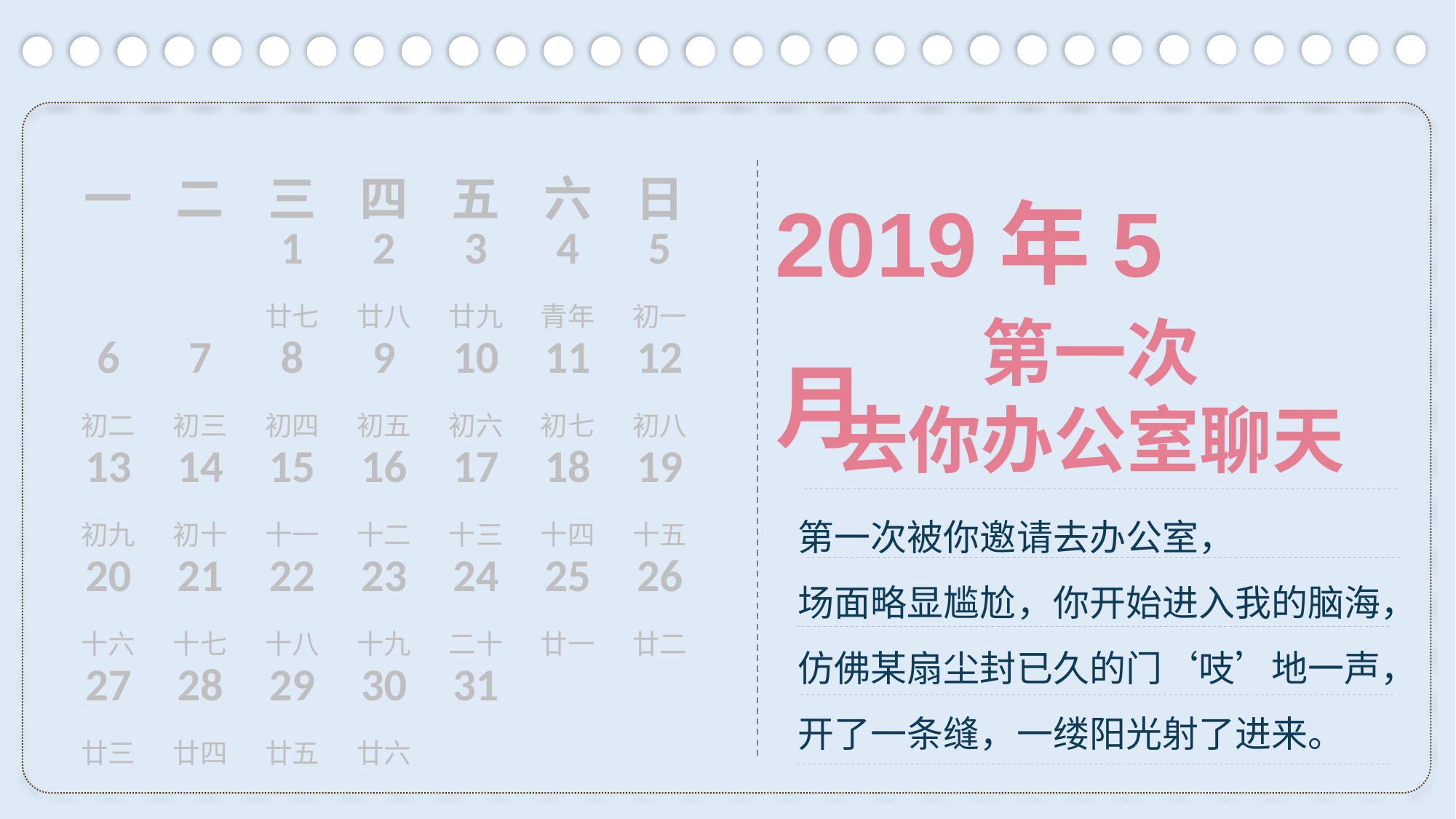

2019年5月
| 一 | 二 | 三 | 四 | 五 | 六 | 日 |
| --- | --- | --- | --- | --- | --- | --- |
|  |  | 1 | 2 | 3 | 4 | 5 |
|  |  | 廿七 | 廿八 | 廿九 | 青年 | 初一 |
| 6 | 7 | 8 | 9 | 10 | 11 | 12 |
| 初二 | 初三 | 初四 | 初五 | 初六 | 初七 | 初八 |
| 13 | 14 | 15 | 16 | 17 | 18 | 19 |
| 初九 | 初十 | 十一 | 十二 | 十三 | 十四 | 十五 |
| 20 | 21 | 22 | 23 | 24 | 25 | 26 |
| 十六 | 十七 | 十八 | 十九 | 二十 | 廿一 | 廿二 |
| 27 | 28 | 29 | 30 | 31 |  |  |
| 廿三 | 廿四 | 廿五 | 廿六 |  |  |  |
第一次
去你办公室聊天
第一次被你邀请去办公室，
场面略显尴尬，你开始进入我的脑海，
仿佛某扇尘封已久的门‘吱’地一声，开了一条缝，一缕阳光射了进来。